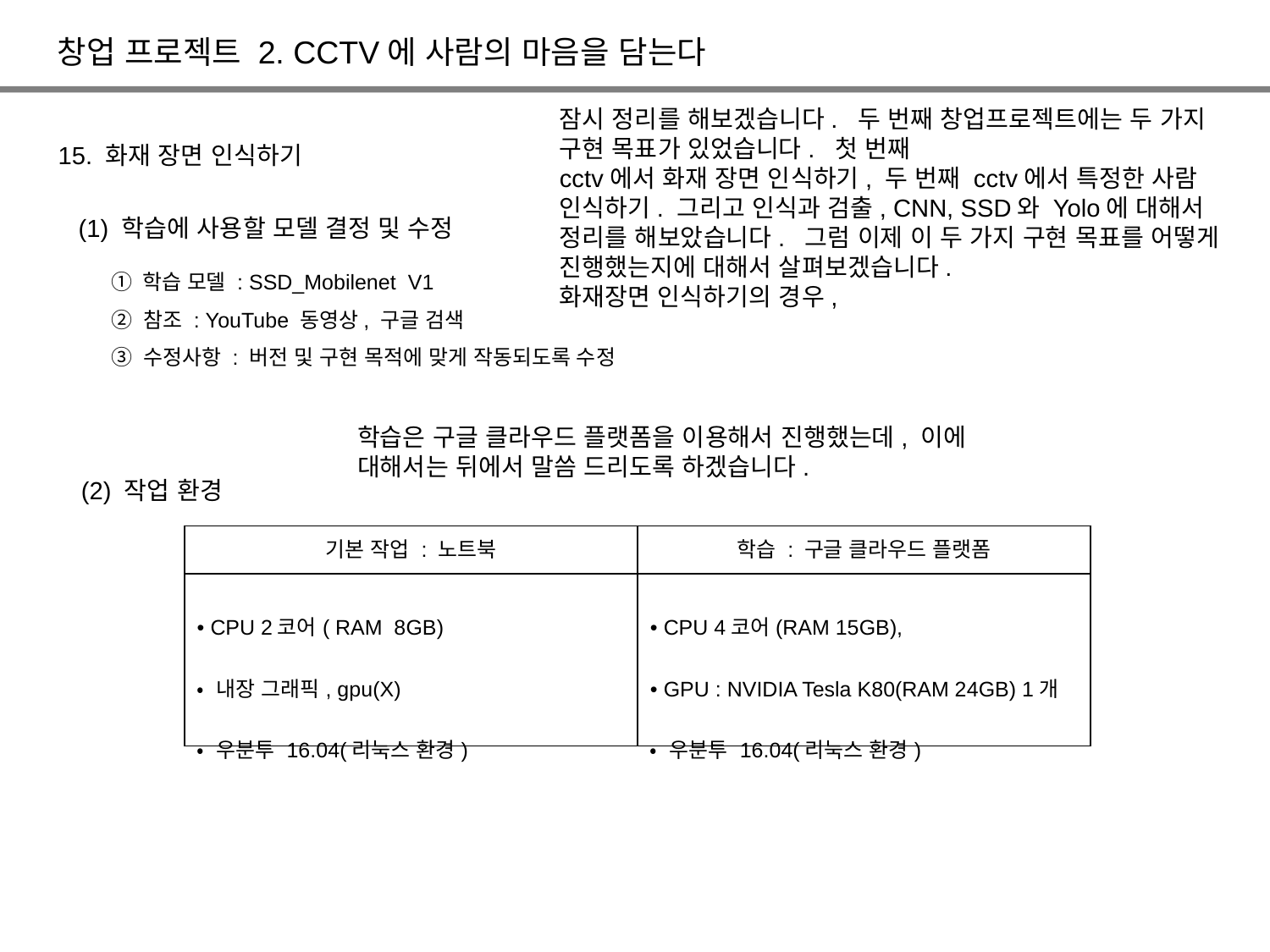

창업 프로젝트 2. CCTV에 사람의 마음을 담는다

잠시 정리를 해보겠습니다.  두 번째 창업프로젝트에는 두 가지 구현 목표가 있었습니다.  첫 번째
cctv에서 화재 장면 인식하기, 두 번째 cctv에서 특정한 사람 인식하기. 그리고 인식과 검출, CNN, SSD와 Yolo에 대해서 정리를 해보았습니다.  그럼 이제 이 두 가지 구현 목표를 어떻게 진행했는지에 대해서 살펴보겠습니다.
화재장면 인식하기의 경우,
15. 화재 장면 인식하기
(1) 학습에 사용할 모델 결정 및 수정
① 학습 모델 : SSD_Mobilenet  V1
② 참조 : YouTube 동영상, 구글 검색
③ 수정사항 : 버전 및 구현 목적에 맞게 작동되도록 수정
학습은 구글 클라우드 플랫폼을 이용해서 진행했는데, 이에 대해서는 뒤에서 말씀 드리도록 하겠습니다.
(2) 작업 환경
| 기본 작업 : 노트북 | 학습 : 구글 클라우드 플랫폼 |
| --- | --- |
| • CPU 2코어( RAM 8GB) • 내장 그래픽, gpu(X) • 우분투 16.04(리눅스 환경) | • CPU 4코어(RAM 15GB), • GPU : NVIDIA Tesla K80(RAM 24GB) 1개 • 우분투 16.04(리눅스 환경) |